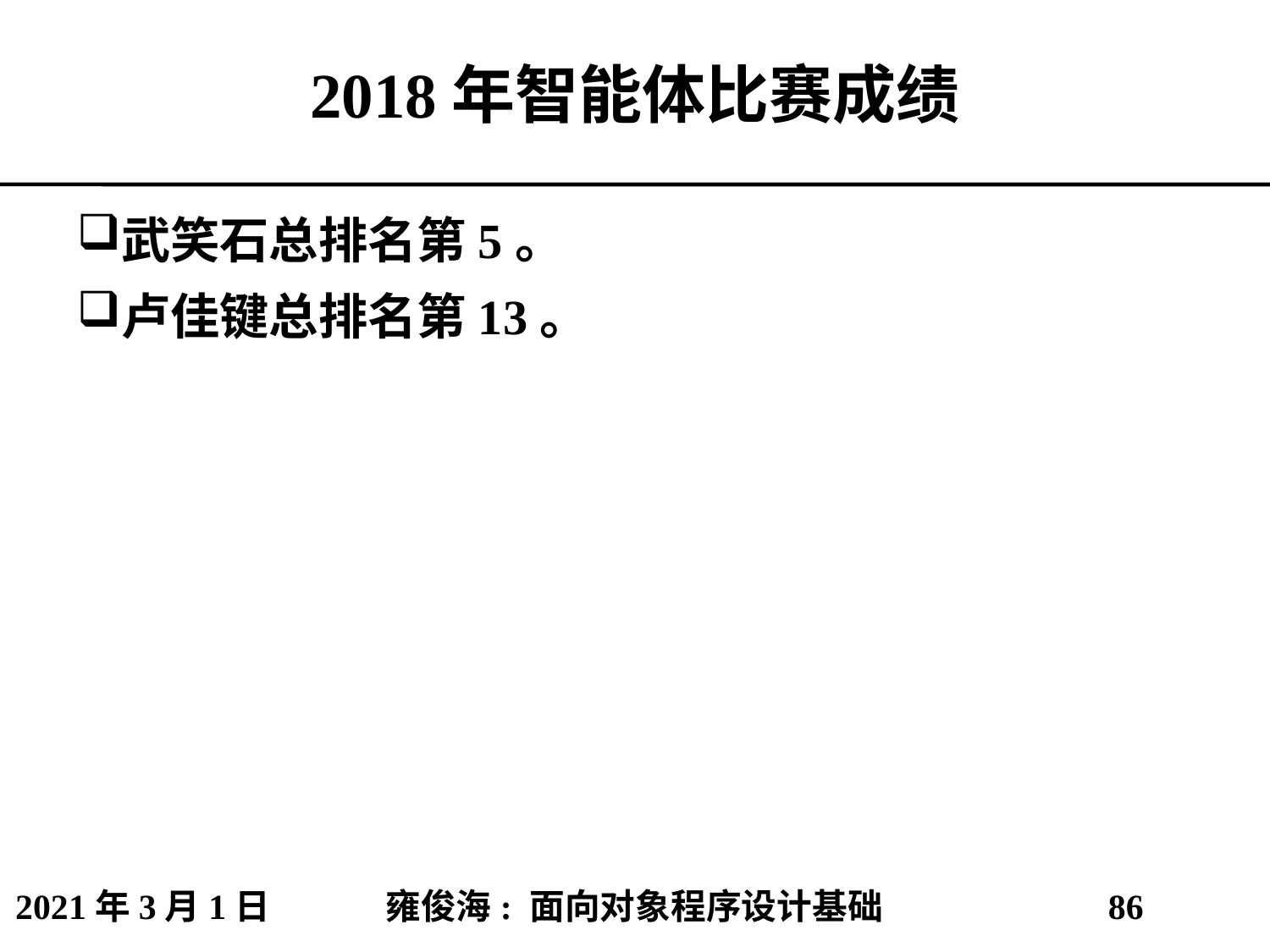

# 2018年智能体比赛成绩

武笑石总排名第5。
卢佳键总排名第13。
2021年3月1日
雍俊海: 面向对象程序设计基础
86